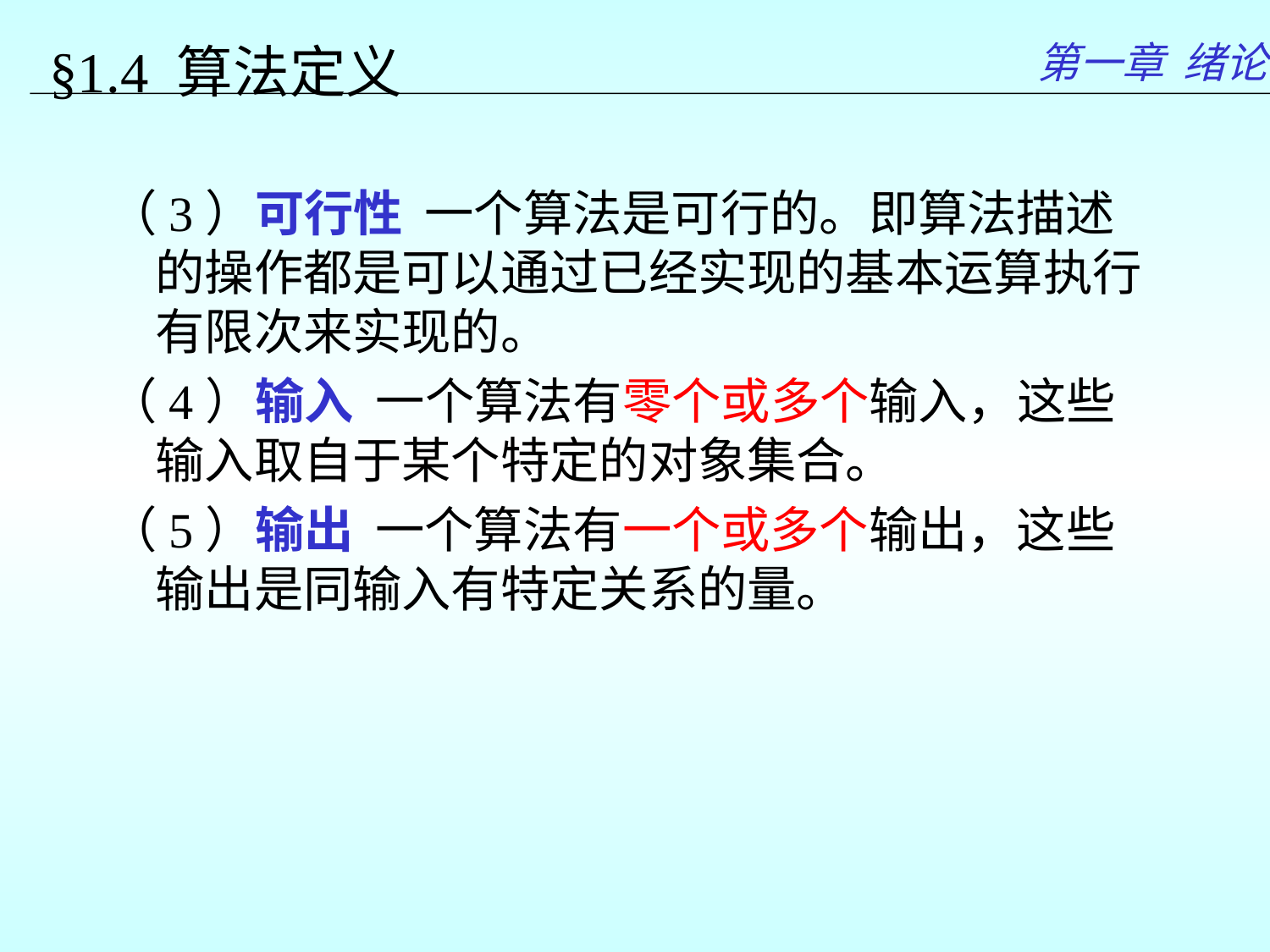

第一章  绪论

§1.4 算法定义
（3）可行性  一个算法是可行的。即算法描述的操作都是可以通过已经实现的基本运算执行有限次来实现的。
（4）输入  一个算法有零个或多个输入，这些输入取自于某个特定的对象集合。
（5）输出  一个算法有一个或多个输出，这些输出是同输入有特定关系的量。